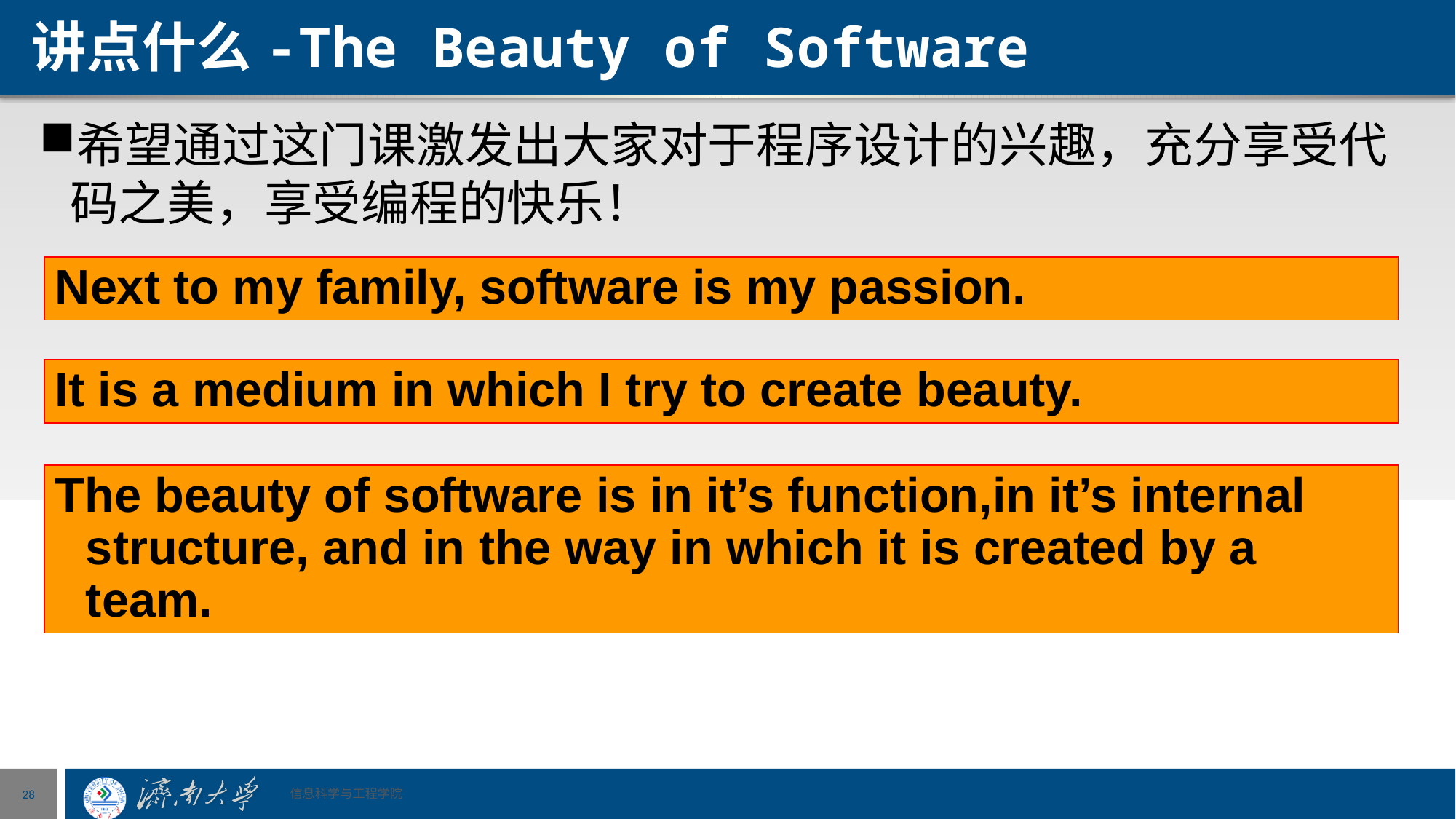

# 讲点什么-The Beauty of Software
希望通过这门课激发出大家对于程序设计的兴趣，充分享受代码之美，享受编程的快乐！
Next to my family, software is my passion.
It is a medium in which I try to create beauty.
The beauty of software is in it’s function,in it’s internal structure, and in the way in which it is created by a team.